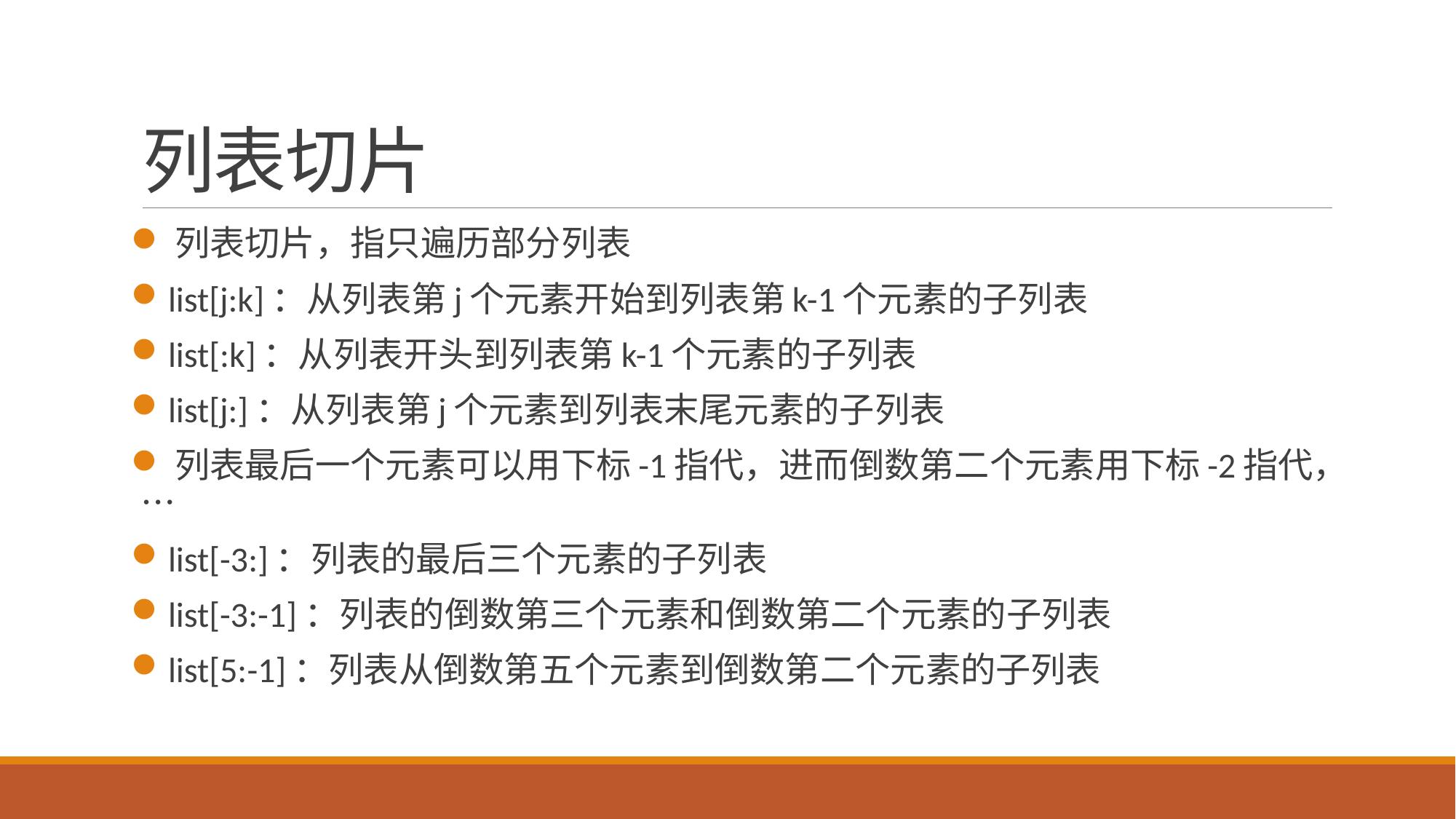

# 列表切片
 列表切片，指只遍历部分列表
 list[j:k]：从列表第j个元素开始到列表第k-1个元素的子列表
 list[:k]：从列表开头到列表第k-1个元素的子列表
 list[j:]：从列表第j个元素到列表末尾元素的子列表
 列表最后一个元素可以用下标-1指代，进而倒数第二个元素用下标-2指代，…
 list[-3:]：列表的最后三个元素的子列表
 list[-3:-1]：列表的倒数第三个元素和倒数第二个元素的子列表
 list[5:-1]：列表从倒数第五个元素到倒数第二个元素的子列表